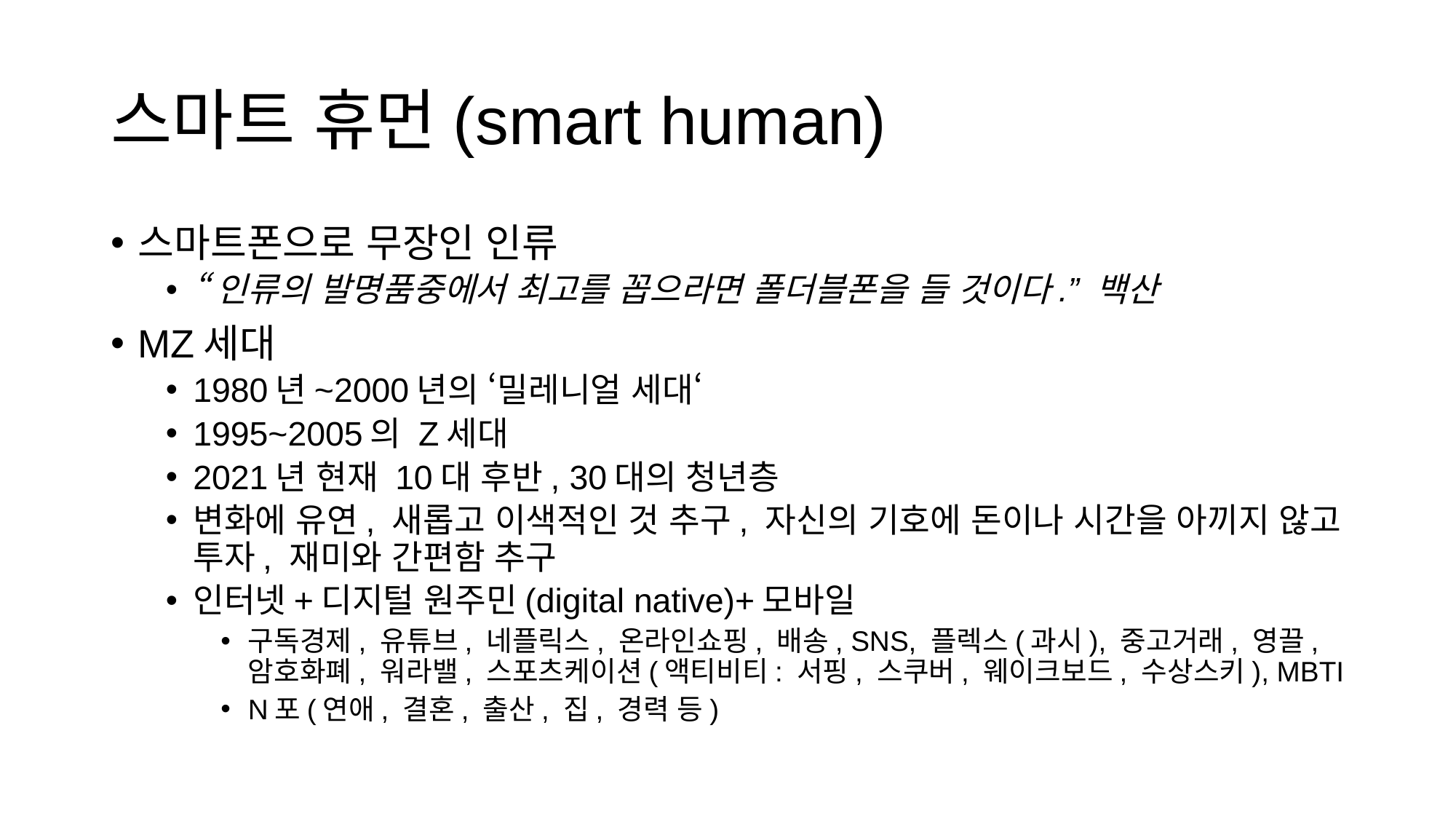

# 스마트 휴먼(smart human)
스마트폰으로 무장인 인류
“인류의 발명품중에서 최고를 꼽으라면 폴더블폰을 들 것이다.” 백산
MZ세대
1980년~2000년의 ‘밀레니얼 세대‘
1995~2005의 Z세대
2021년 현재 10대 후반, 30대의 청년층
변화에 유연, 새롭고 이색적인 것 추구, 자신의 기호에 돈이나 시간을 아끼지 않고 투자, 재미와 간편함 추구
인터넷+디지털 원주민(digital native)+모바일
구독경제, 유튜브, 네플릭스, 온라인쇼핑, 배송, SNS, 플렉스(과시), 중고거래, 영끌, 암호화폐, 워라밸, 스포츠케이션(액티비티: 서핑, 스쿠버, 웨이크보드, 수상스키), MBTI
N포(연애, 결혼, 출산, 집, 경력 등)